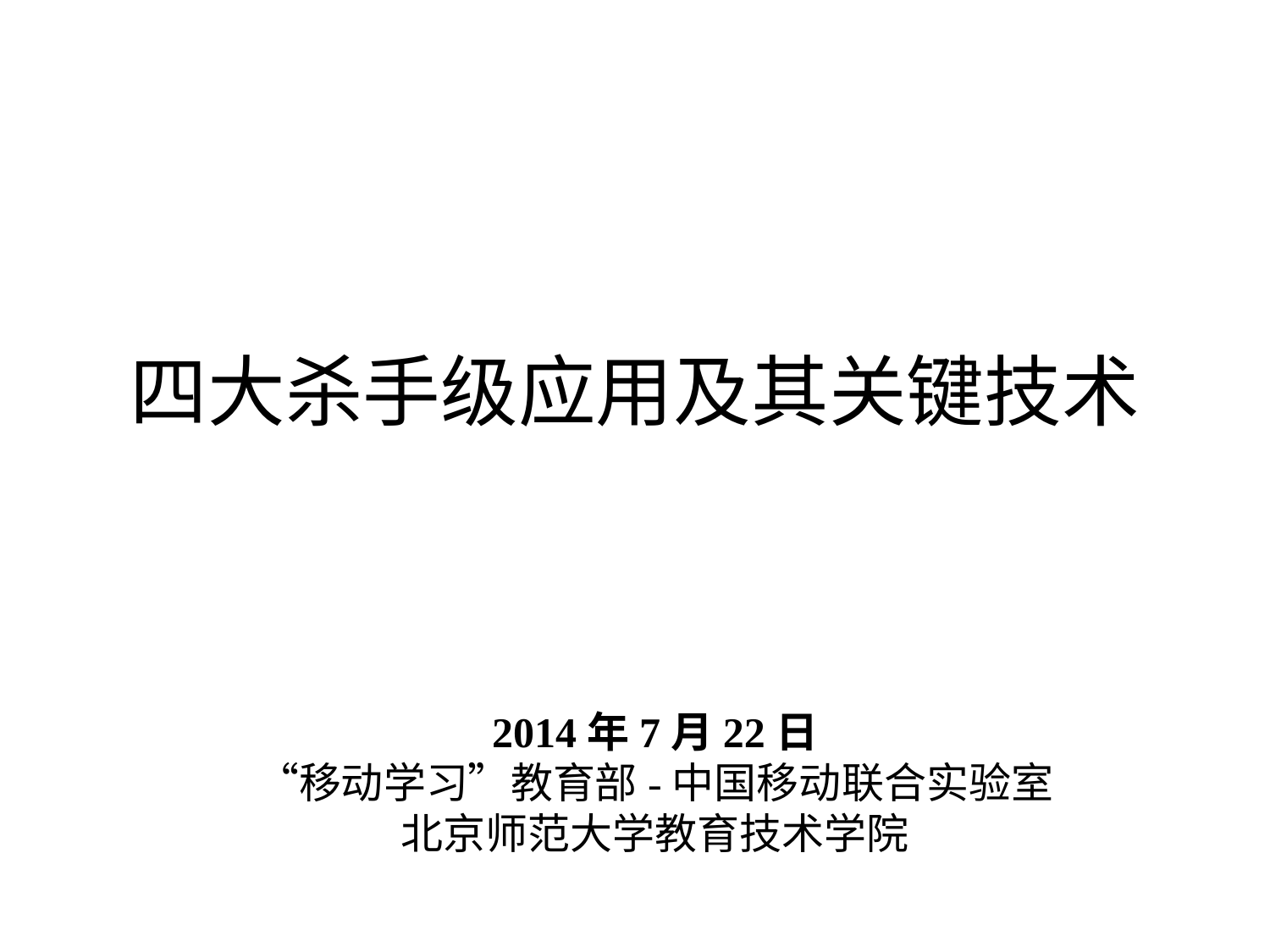

# 四大杀手级应用及其关键技术
2014年7月22日
“移动学习”教育部-中国移动联合实验室
北京师范大学教育技术学院